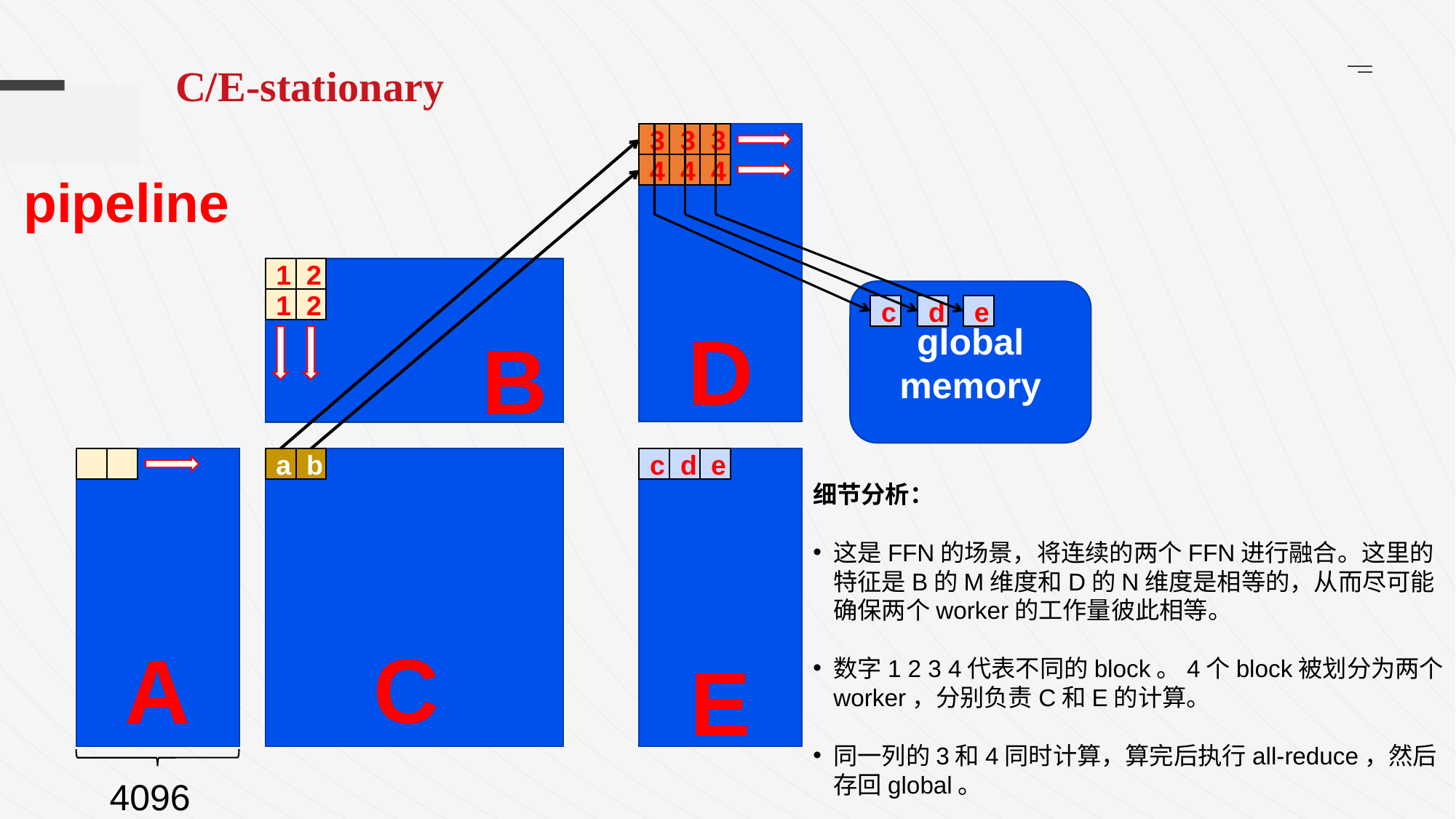

C/E-stationary

3
3
3

4
4
4
pipeline

1
2
global memory
1
2
c
d
e
D
B

C
a
b

c
d
e

细节分析：

这是FFN的场景，将连续的两个FFN进行融合。这里的特征是B的M维度和D的N维度是相等的，从而尽可能确保两个worker的工作量彼此相等。

数字1 2 3 4代表不同的block。4个block被划分为两个worker，分别负责C和E的计算。

同一列的3和4同时计算，算完后执行all-reduce，然后存回global。
A
E

4096